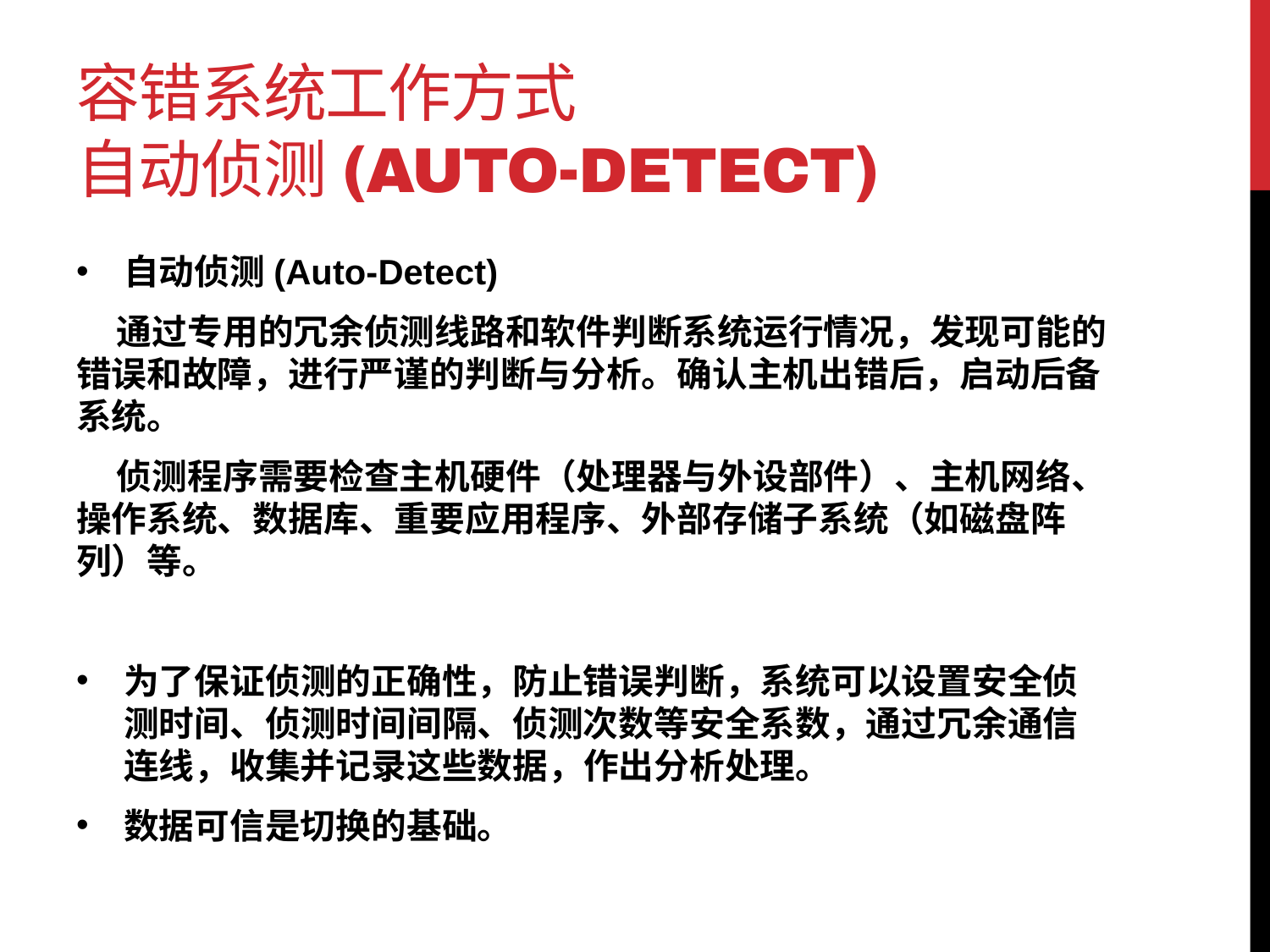

# 容错系统工作方式 自动侦测(Auto-Detect)
自动侦测(Auto-Detect)
    通过专用的冗余侦测线路和软件判断系统运行情况，发现可能的错误和故障，进行严谨的判断与分析。确认主机出错后，启动后备系统。
    侦测程序需要检查主机硬件（处理器与外设部件）、主机网络、操作系统、数据库、重要应用程序、外部存储子系统（如磁盘阵列）等。

为了保证侦测的正确性，防止错误判断，系统可以设置安全侦测时间、侦测时间间隔、侦测次数等安全系数，通过冗余通信连线，收集并记录这些数据，作出分析处理。
数据可信是切换的基础。